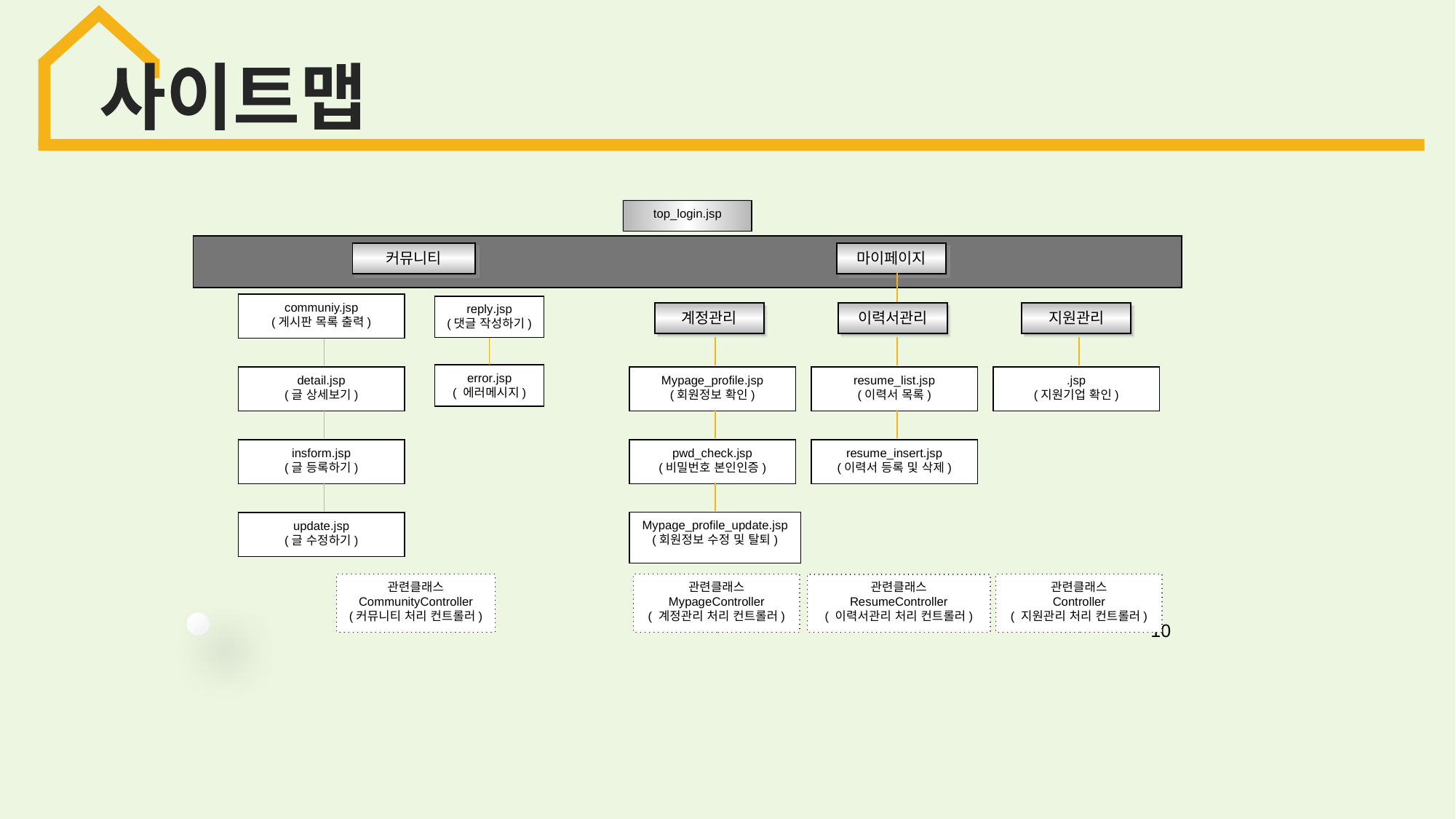

사이트맵
top_login.jsp

커뮤니티

마이페이지

communiy.jsp
(게시판 목록 출력)
reply.jsp
(댓글 작성하기)
계정관리

이력서관리
지원관리
error.jsp
( 에러메시지)
detail.jsp
(글 상세보기)
Mypage_profile.jsp
(회원정보 확인)

resume_list.jsp
(이력서 목록)

.jsp
(지원기업 확인)

insform.jsp
(글 등록하기)

pwd_check.jsp
(비밀번호 본인인증)
resume_insert.jsp
(이력서 등록 및 삭제)
Mypage_profile_update.jsp
(회원정보 수정 및 탈퇴)
update.jsp
(글 수정하기)

관련클래스
CommunityController
(커뮤니티 처리 컨트롤러)
관련클래스
MypageController
( 계정관리 처리 컨트롤러)
관련클래스
Controller
( 지원관리 처리 컨트롤러)
관련클래스
ResumeController
( 이력서관리 처리 컨트롤러)

10